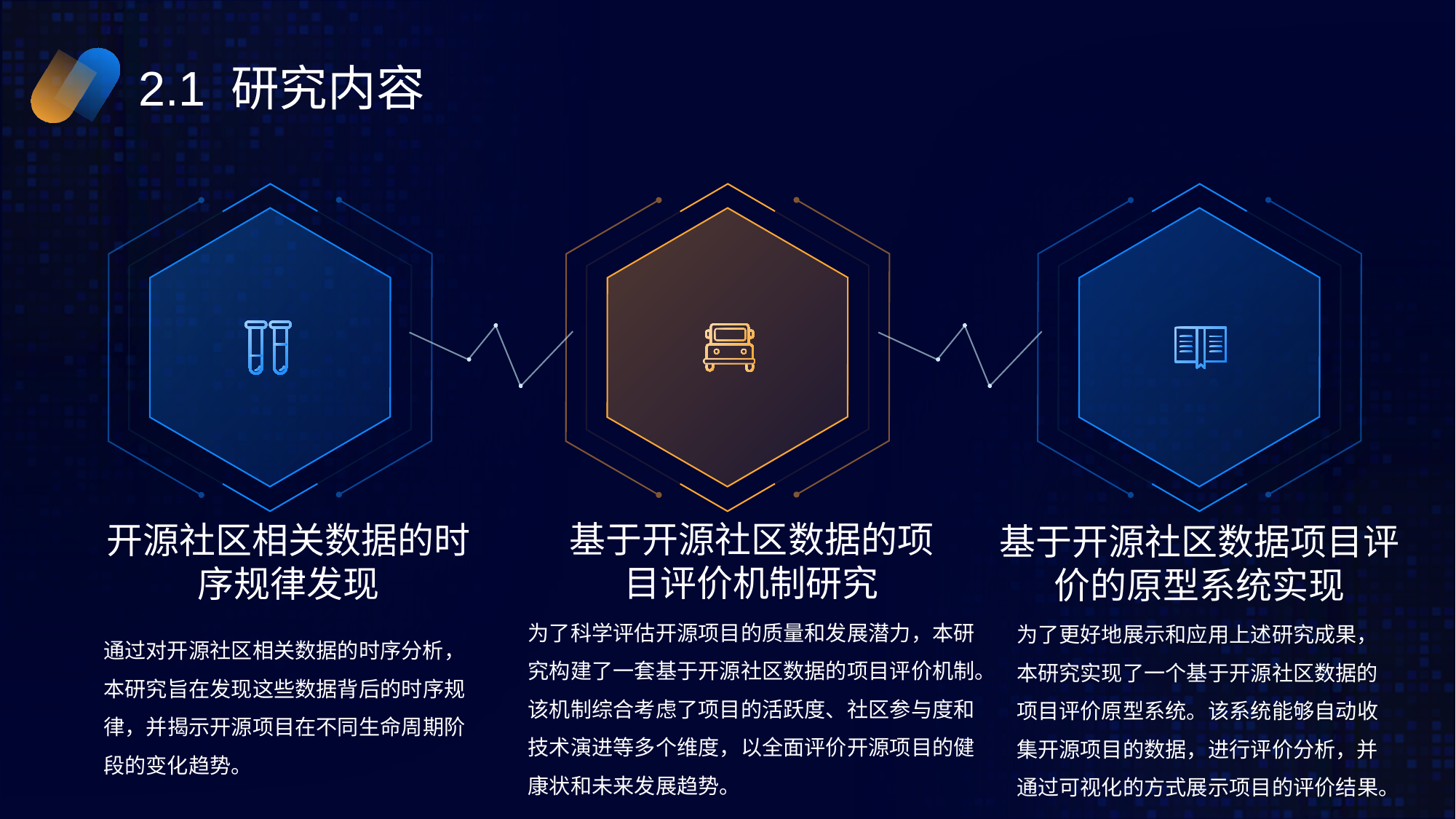

# 2.1 研究内容

基于开源社区数据的项目评价机制研究
开源社区相关数据的时序规律发现
基于开源社区数据项目评价的原型系统实现
为了科学评估开源项目的质量和发展潜力，本研究构建了一套基于开源社区数据的项目评价机制。该机制综合考虑了项目的活跃度、社区参与度和技术演进等多个维度，以全面评价开源项目的健康状和未来发展趋势。

为了更好地展示和应用上述研究成果，本研究实现了一个基于开源社区数据的项目评价原型系统。该系统能够自动收集开源项目的数据，进行评价分析，并通过可视化的方式展示项目的评价结果。
通过对开源社区相关数据的时序分析，本研究旨在发现这些数据背后的时序规律，并揭示开源项目在不同生命周期阶段的变化趋势。